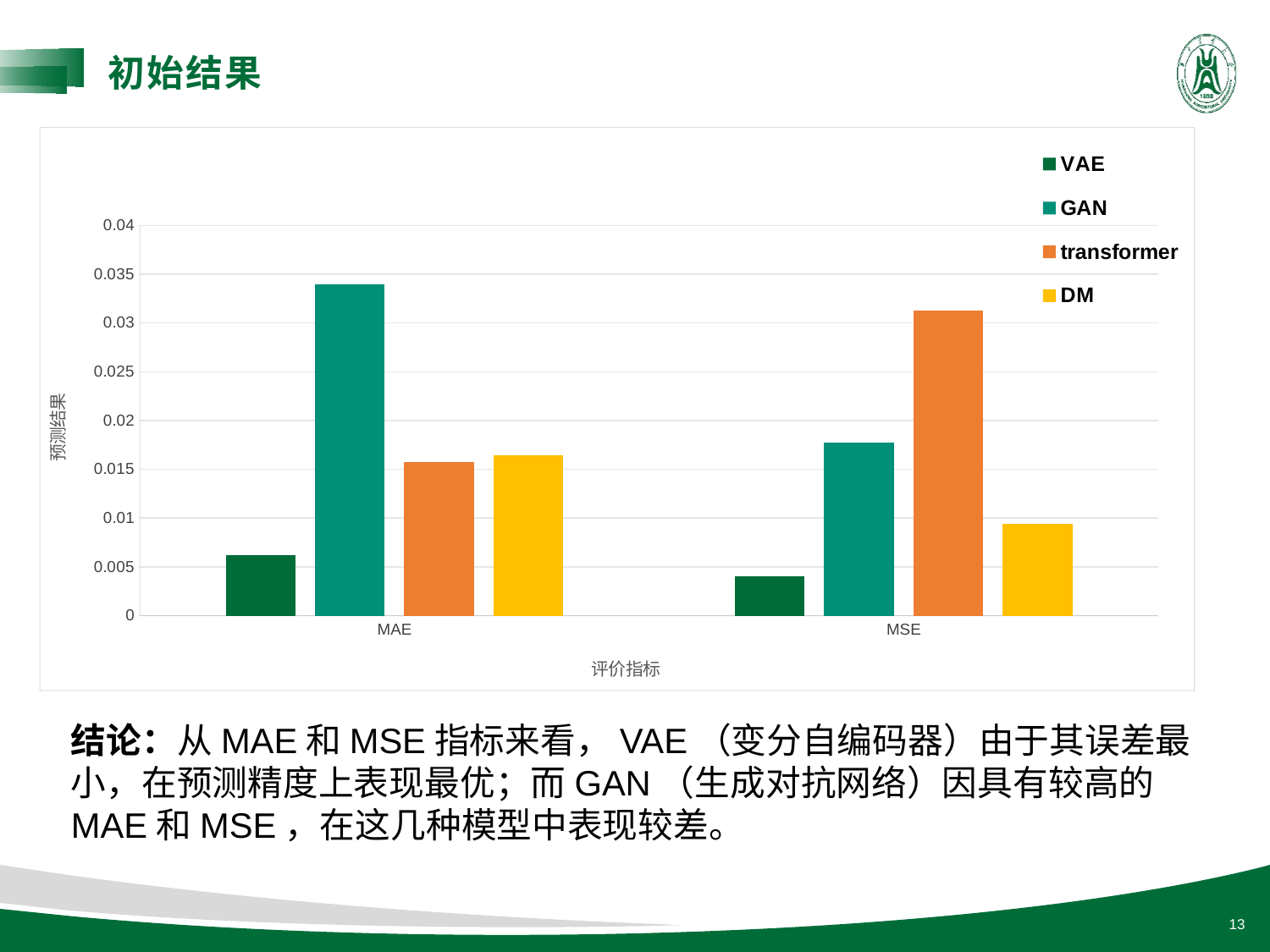

初始结果

### Chart

| Category | VAE | GAN | transformer | DM |
|---|---|---|---|---|
| MAE | 0.0062 | 0.034 | 0.0157 | 0.0164 |
| MSE | 0.004 | 0.0177 | 0.03124 | 0.0094 |
结论：从MAE和MSE指标来看，VAE（变分自编码器）由于其误差最小，在预测精度上表现最优；而GAN（生成对抗网络）因具有较高的MAE和MSE，在这几种模型中表现较差。
13